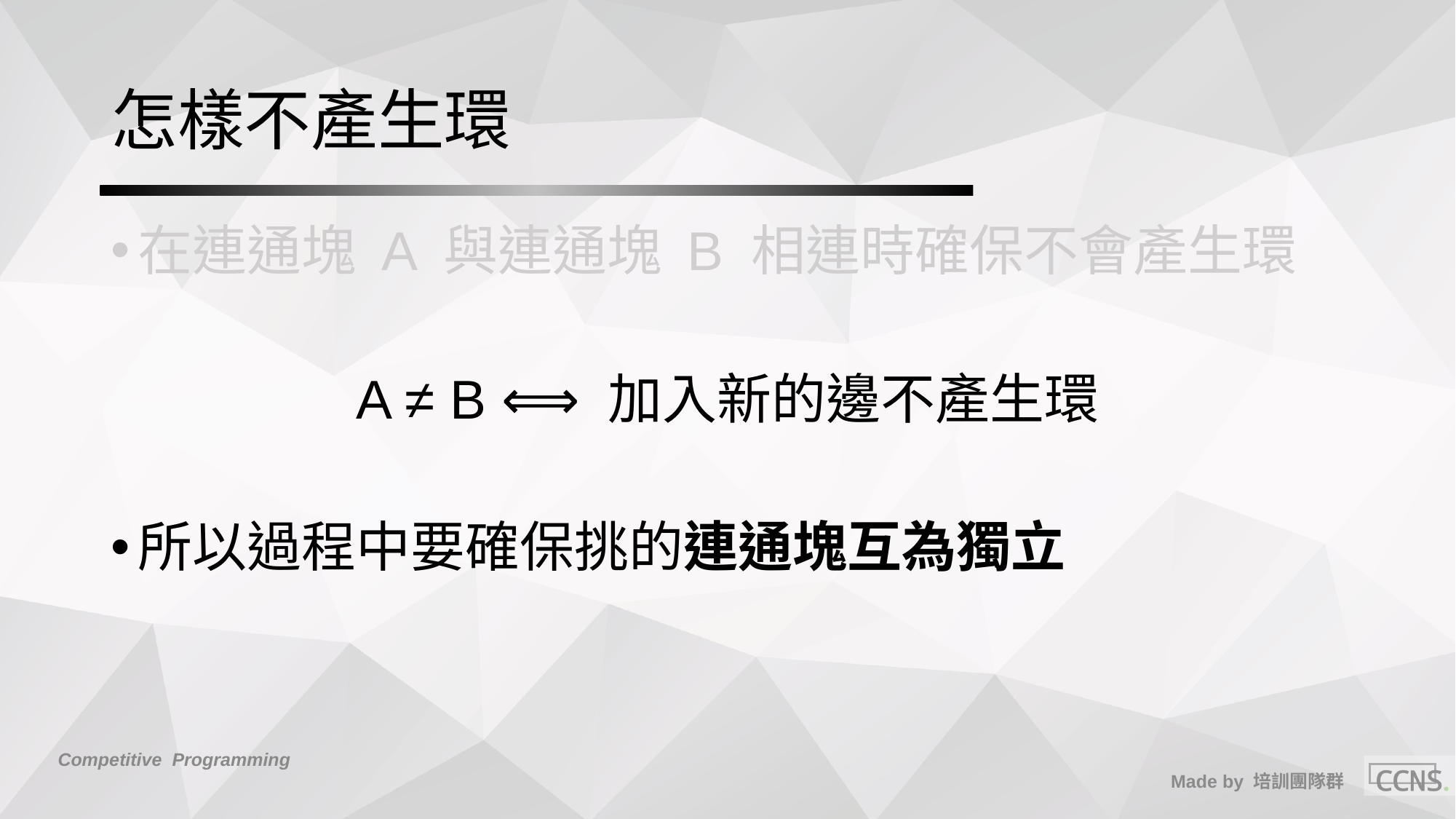

# 怎樣不產生環
在連通塊 A 與連通塊 B 相連時確保不會產生環

A ≠ B ⟺ 加入新的邊不產生環

所以過程中要確保挑的連通塊互為獨立